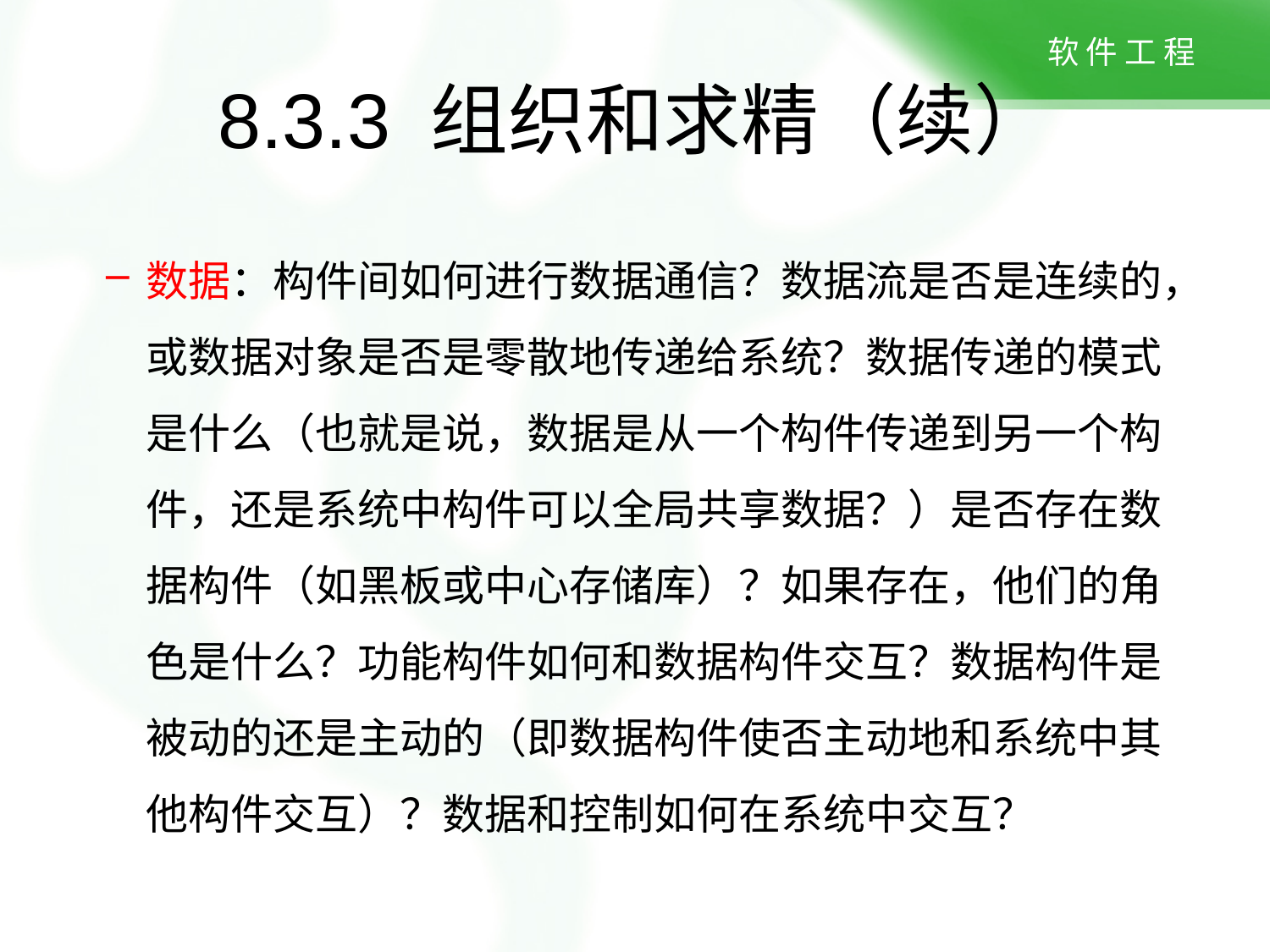

8.3.3 组织和求精（续）
数据：构件间如何进行数据通信？数据流是否是连续的，或数据对象是否是零散地传递给系统？数据传递的模式是什么（也就是说，数据是从一个构件传递到另一个构件，还是系统中构件可以全局共享数据？）是否存在数据构件（如黑板或中心存储库）？如果存在，他们的角色是什么？功能构件如何和数据构件交互？数据构件是被动的还是主动的（即数据构件使否主动地和系统中其他构件交互）？数据和控制如何在系统中交互？